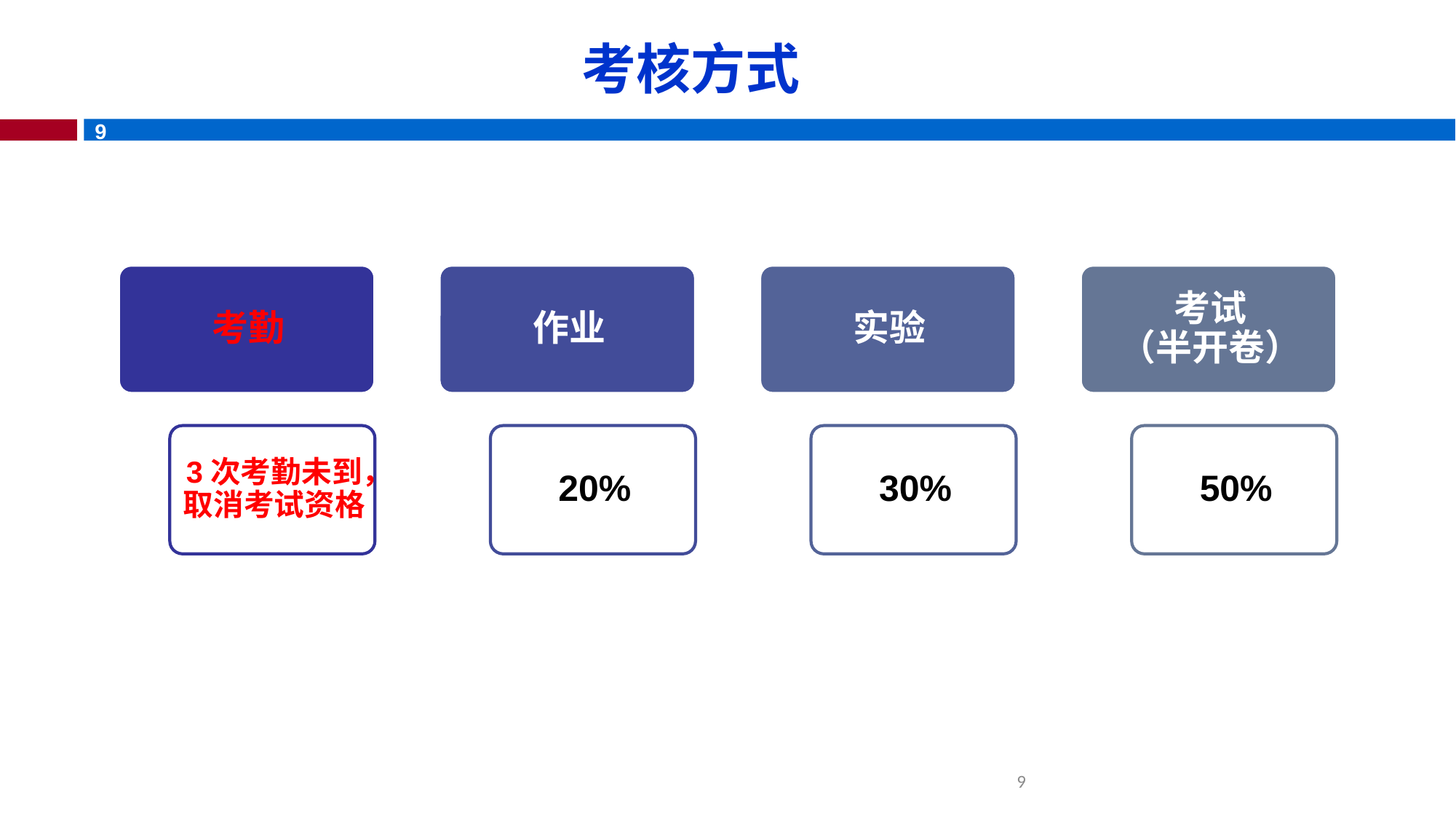

# 考核方式
考勤
3次考勤未到，取消考试资格
作业
20%
实验
30%
考试
（半开卷）
50%
9